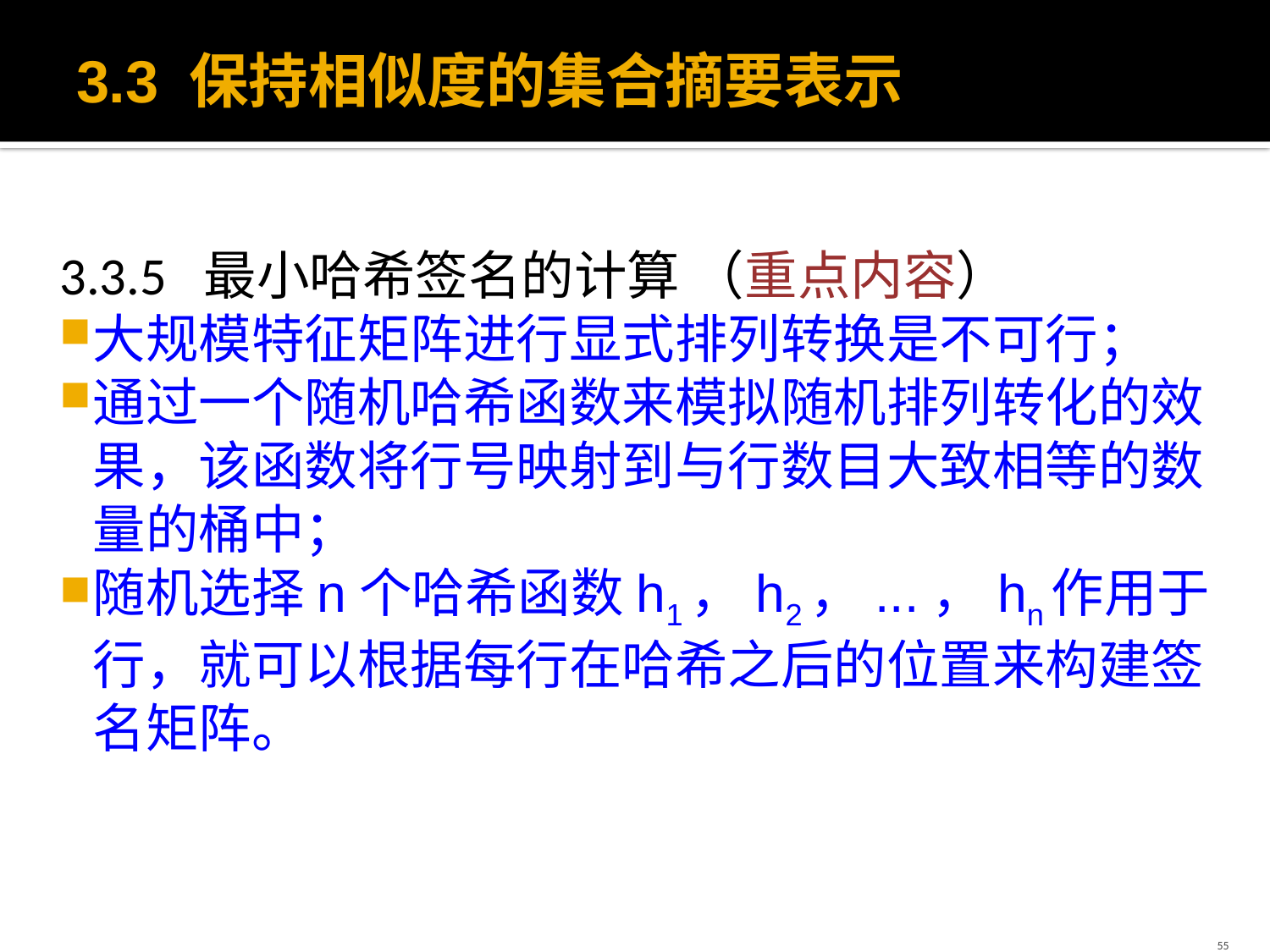

# 3.3 保持相似度的集合摘要表示
3.3.5  最小哈希签名的计算 （重点内容）
大规模特征矩阵进行显式排列转换是不可行；
通过一个随机哈希函数来模拟随机排列转化的效果，该函数将行号映射到与行数目大致相等的数量的桶中；
随机选择n个哈希函数h1，h2，...，hn作用于行，就可以根据每行在哈希之后的位置来构建签名矩阵。

55